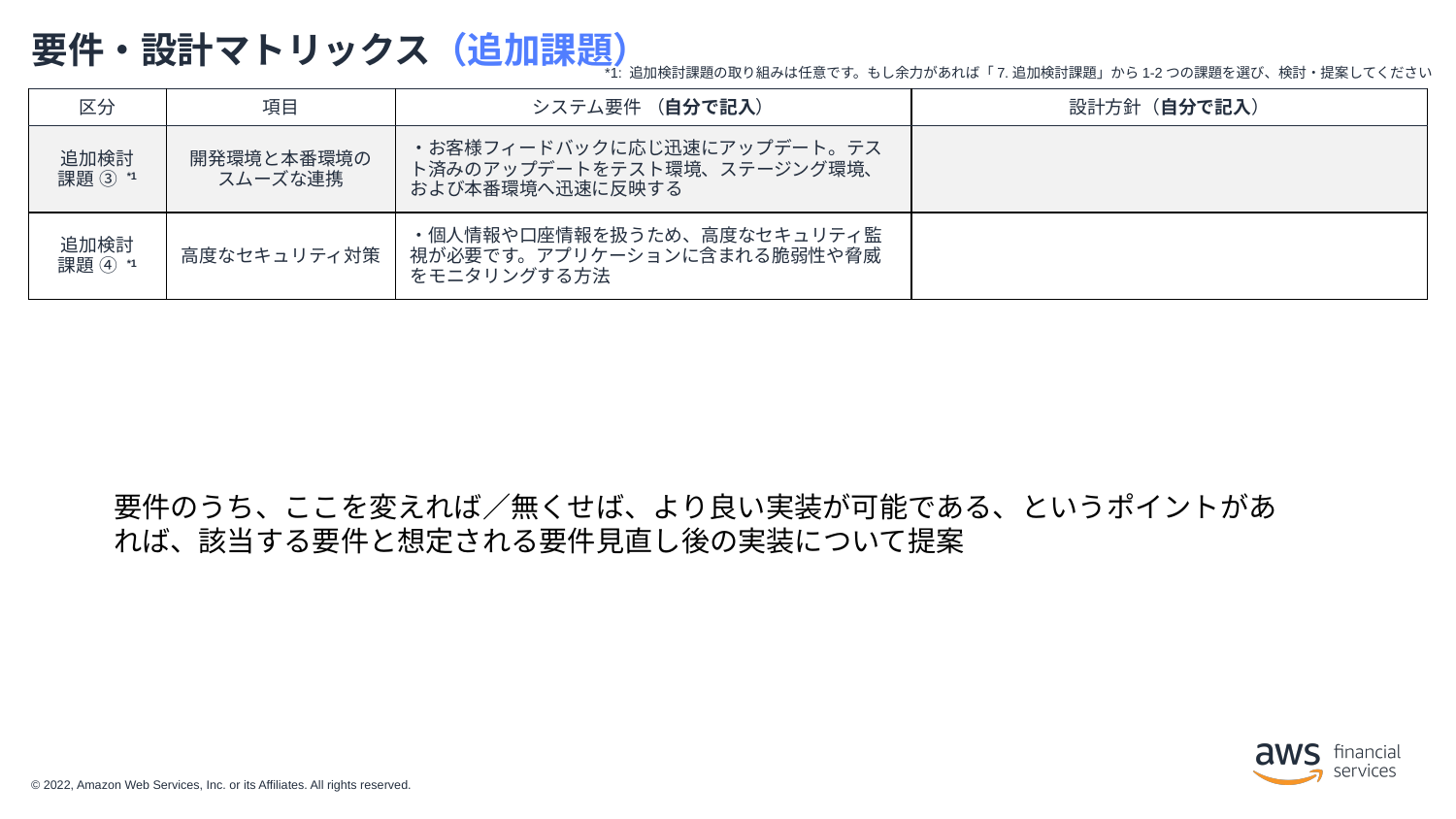

# 要件・設計マトリックス（追加課題）
*1: 追加検討課題の取り組みは任意です。もし余力があれば「7.追加検討課題」から1-2つの課題を選び、検討・提案してください
| 区分 | 項目 | システム要件 （自分で記入） | 設計方針（自分で記入） |
| --- | --- | --- | --- |
| 追加検討 課題 ③ \*1 | 開発環境と本番環境の スムーズな連携 | ・お客様フィードバックに応じ迅速にアップデート。テスト済みのアップデートをテスト環境、ステージング環境、および本番環境へ迅速に反映する |  |
| 追加検討 課題 ④ \*1 | 高度なセキュリティ対策 | ・個人情報や口座情報を扱うため、高度なセキュリティ監視が必要です。アプリケーションに含まれる脆弱性や脅威をモニタリングする方法 |  |
要件のうち、ここを変えれば／無くせば、より良い実装が可能である、というポイントがあれば、該当する要件と想定される要件見直し後の実装について提案